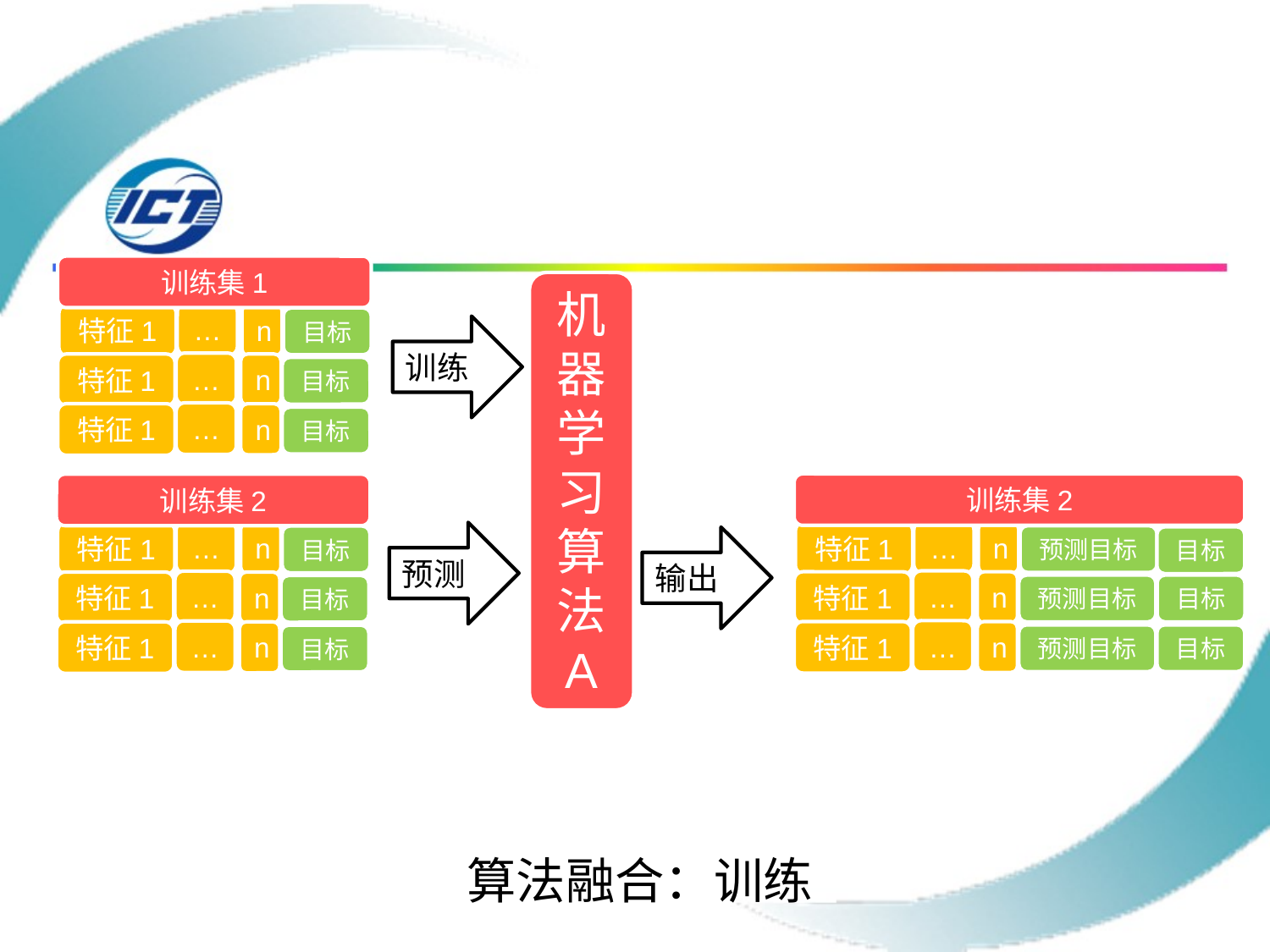

训练集1
机器学习算法
A
…
特征1
n
目标
训练
…
特征1
n
目标
…
特征1
n
目标
训练集2
训练集2
…
…
特征1
n
预测
特征1
n
预测目标
目标
目标
输出
…
…
特征1
n
特征1
n
预测目标
目标
目标
…
…
特征1
n
特征1
n
预测目标
目标
目标
算法融合：训练